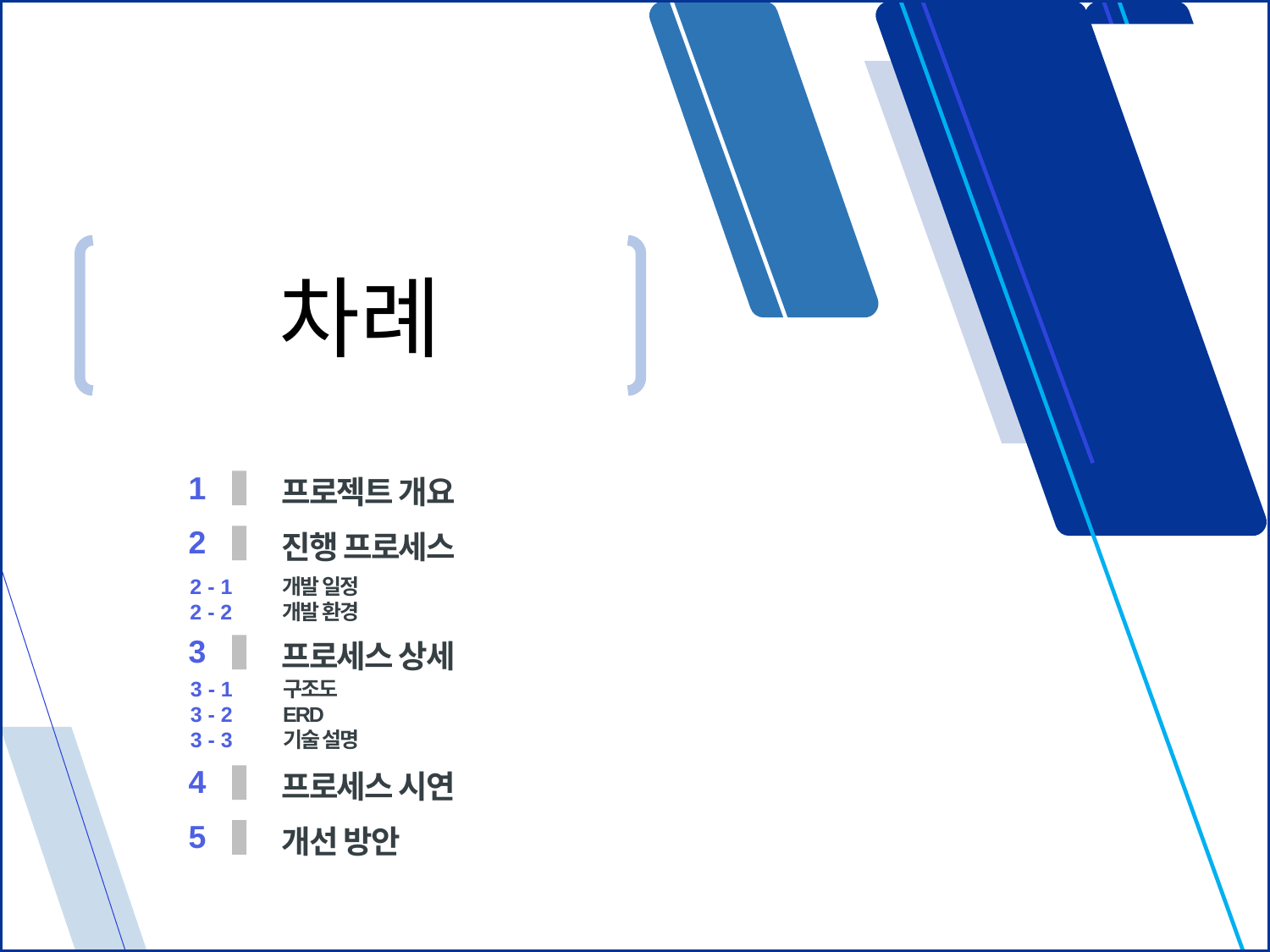

차례
1
프로젝트 개요

2
진행 프로세스

2 - 1
2 - 2
개발 일정
개발 환경
3
프로세스 상세

3 - 1
3 - 2
3 - 3
구조도
ERD
기술 설명

4
프로세스 시연

5
개선 방안